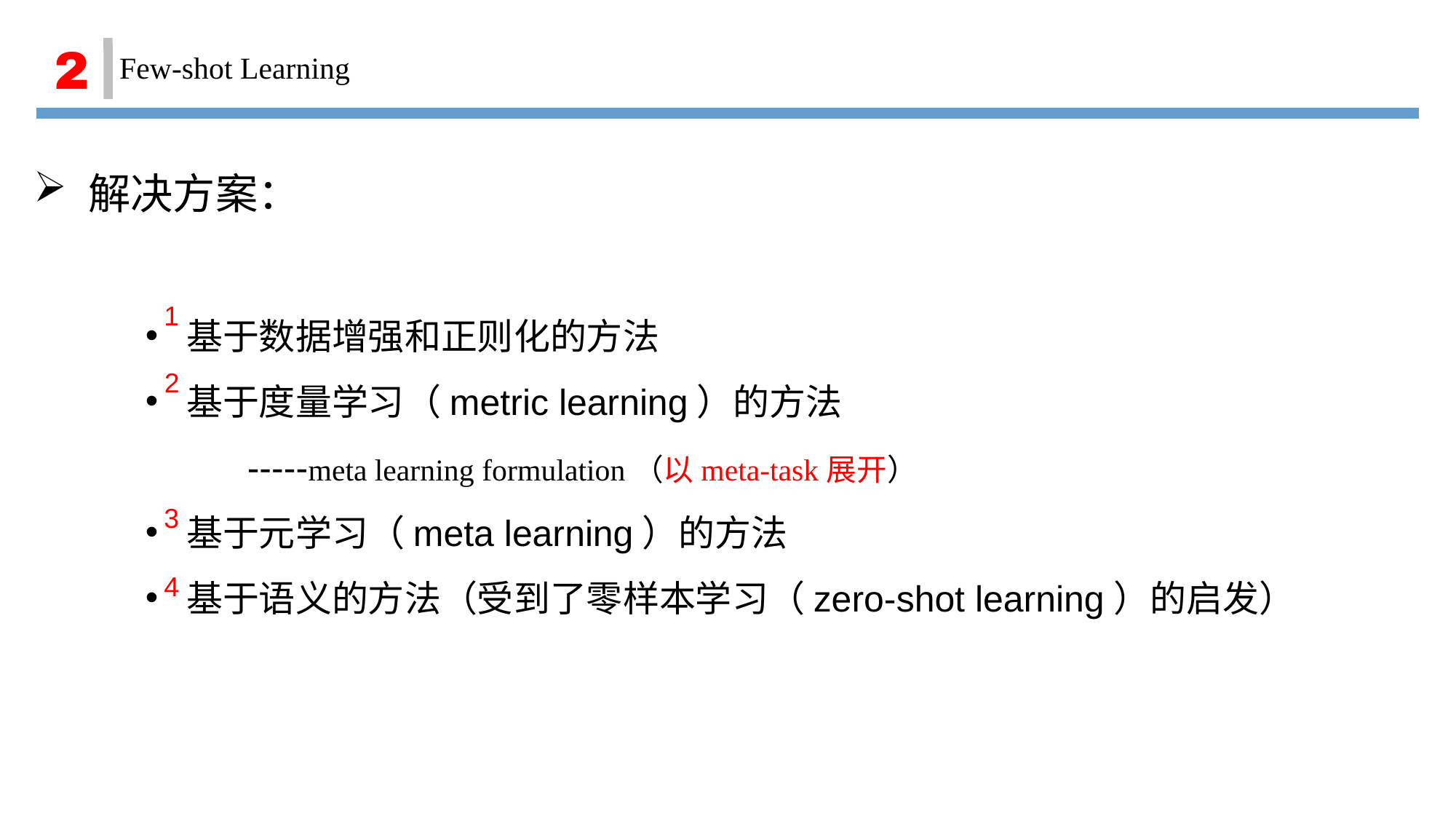

2

Few-shot Learning
解决方案：
基于数据增强和正则化的方法
基于度量学习（metric learning）的方法
          -----meta learning formulation（以meta-task展开）
基于元学习（meta learning）的方法
基于语义的方法（受到了零样本学习（zero-shot learning）的启发）

1
2
3
4